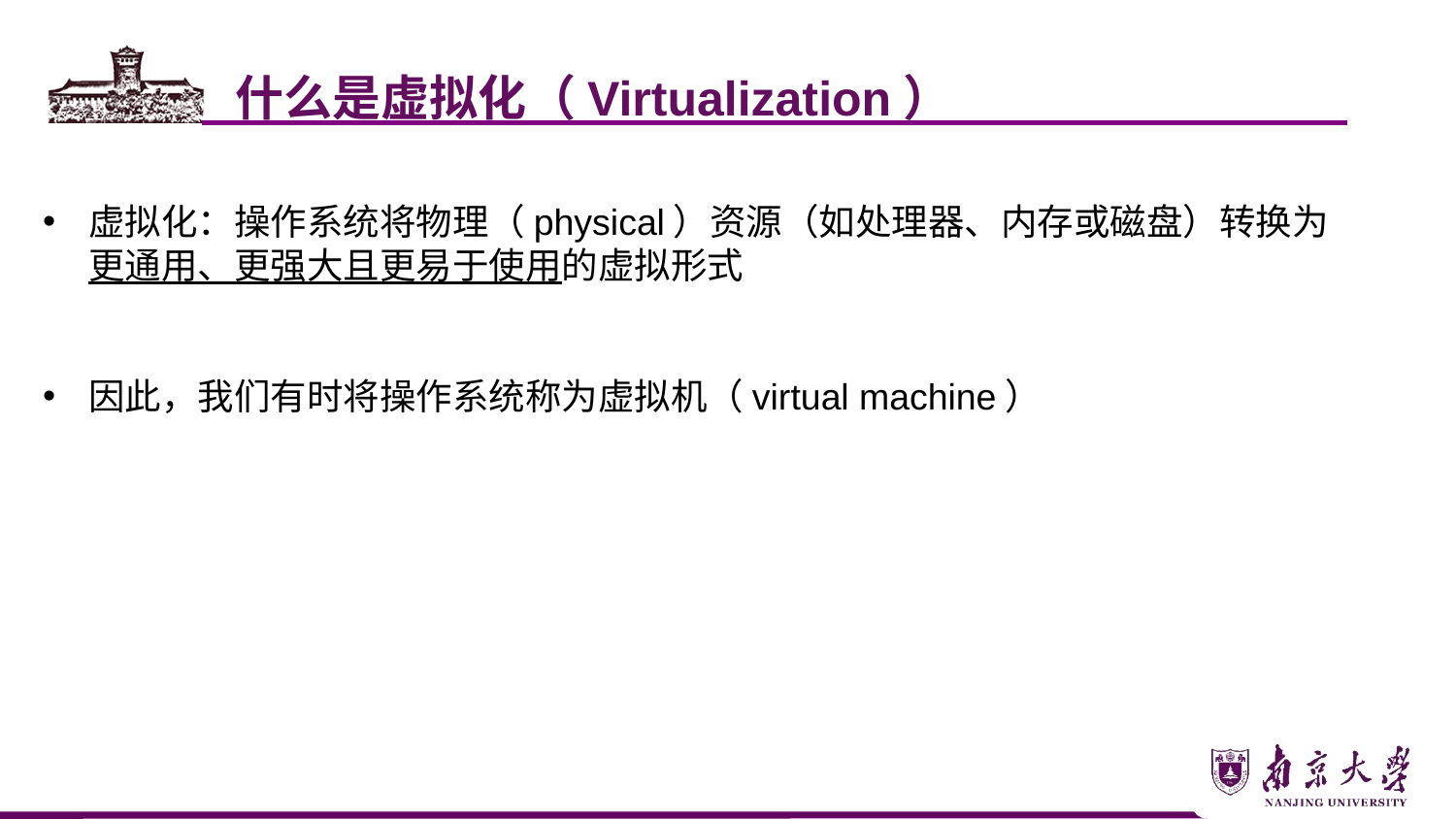

什么是虚拟化（Virtualization）
虚拟化：操作系统将物理（physical）资源（如处理器、内存或磁盘）转换为更通用、更强大且更易于使用的虚拟形式

因此，我们有时将操作系统称为虚拟机（virtual machine）